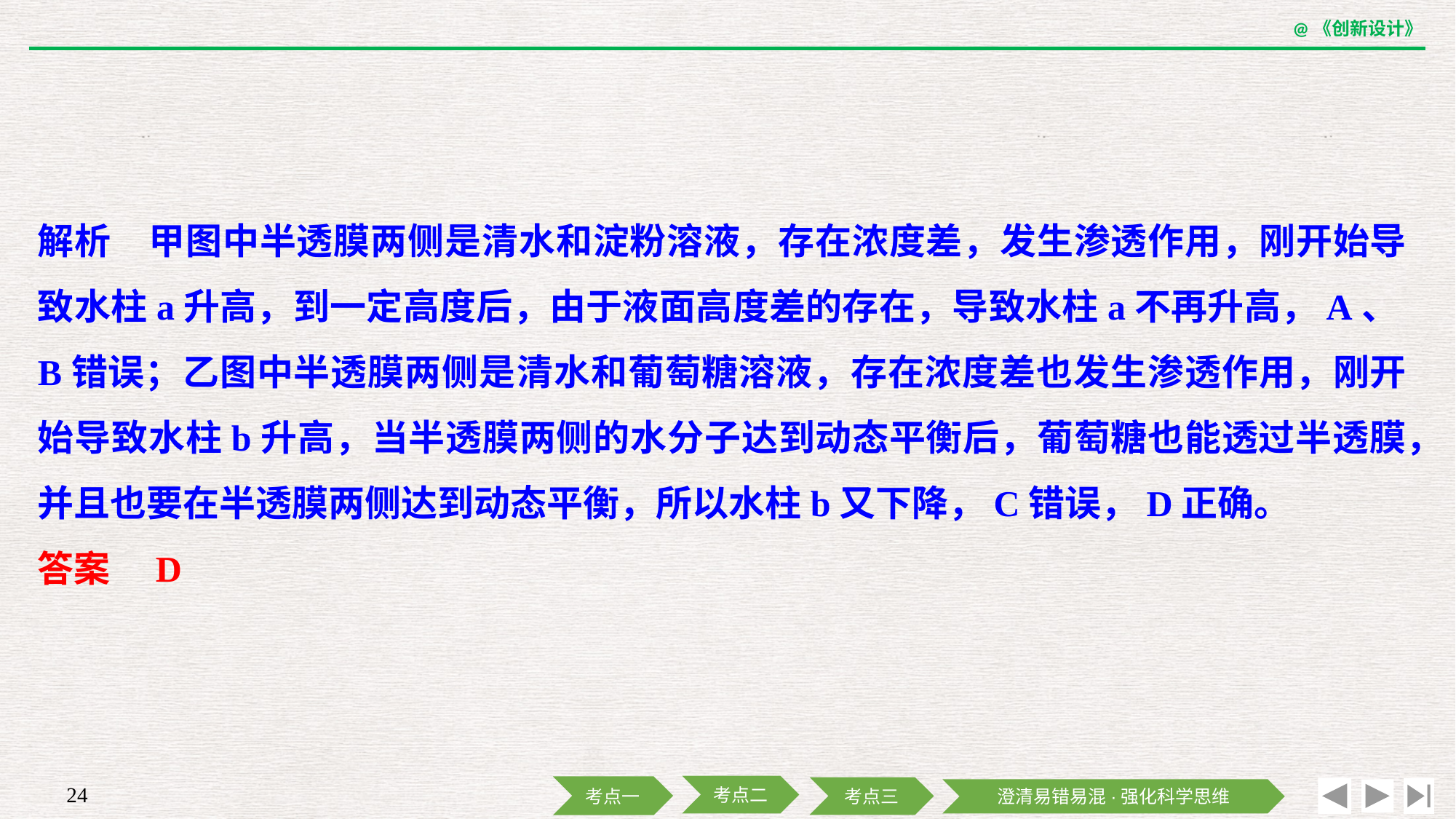

解析　甲图中半透膜两侧是清水和淀粉溶液，存在浓度差，发生渗透作用，刚开始导致水柱a升高，到一定高度后，由于液面高度差的存在，导致水柱a不再升高，A、B错误；乙图中半透膜两侧是清水和葡萄糖溶液，存在浓度差也发生渗透作用，刚开始导致水柱b升高，当半透膜两侧的水分子达到动态平衡后，葡萄糖也能透过半透膜，并且也要在半透膜两侧达到动态平衡，所以水柱b又下降，C错误，D正确。
答案　D